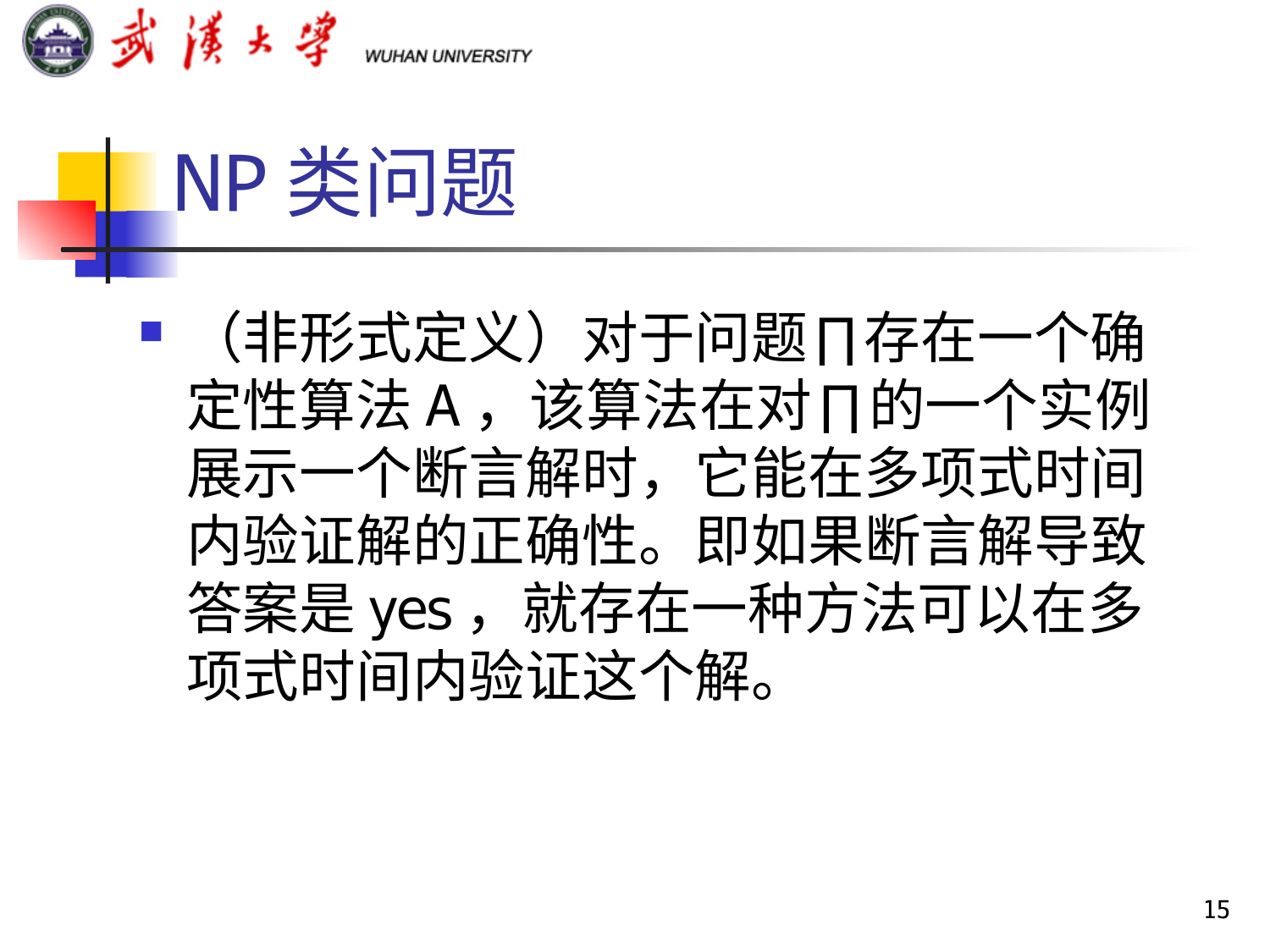

# NP类问题
（非形式定义）对于问题∏存在一个确定性算法A，该算法在对∏的一个实例展示一个断言解时，它能在多项式时间内验证解的正确性。即如果断言解导致答案是yes，就存在一种方法可以在多项式时间内验证这个解。

15